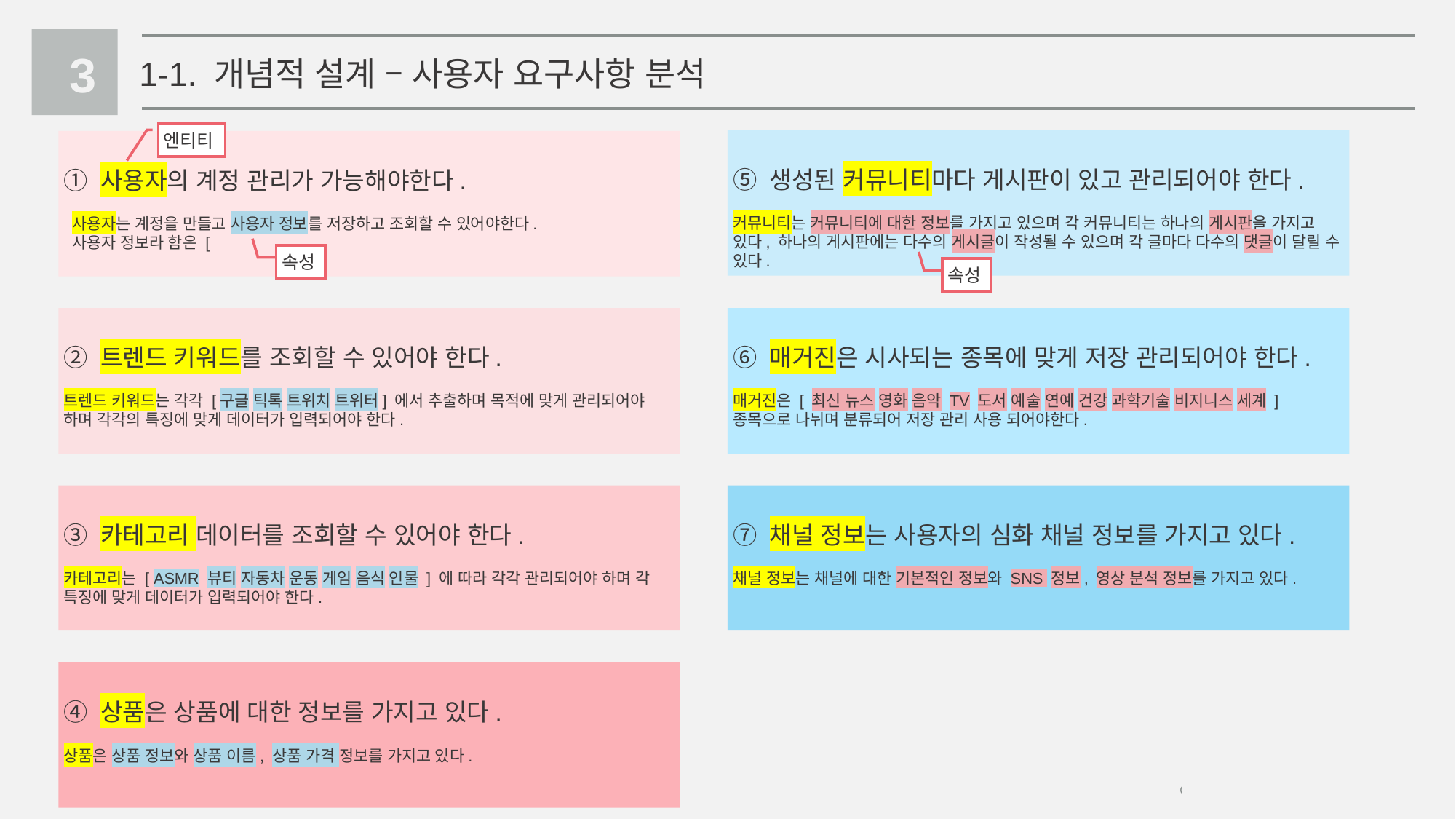

3
1-1. 개념적 설계 – 사용자 요구사항 분석
엔티티

⑤ 생성된 커뮤니티마다 게시판이 있고 관리되어야 한다.

커뮤니티는 커뮤니티에 대한 정보를 가지고 있으며 각 커뮤니티는 하나의 게시판을 가지고 있다, 하나의 게시판에는 다수의 게시글이 작성될 수 있으며 각 글마다 다수의 댓글이 달릴 수 있다.

① 사용자의 계정 관리가 가능해야한다.

 사용자는 계정을 만들고 사용자 정보를 저장하고 조회할 수 있어야한다.
 사용자 정보라 함은 [

속성
속성

② 트렌드 키워드를 조회할 수 있어야 한다.

트렌드 키워드는 각각 [구글 틱톡 트위치 트위터] 에서 추출하며 목적에 맞게 관리되어야 하며 각각의 특징에 맞게 데이터가 입력되어야 한다.

⑥ 매거진은 시사되는 종목에 맞게 저장 관리되어야 한다.

매거진은 [ 최신 뉴스 영화 음악 TV 도서 예술 연예 건강 과학기술 비지니스 세계 ] 종목으로 나뉘며 분류되어 저장 관리 사용 되어야한다.

③ 카테고리 데이터를 조회할 수 있어야 한다.

카테고리는 [ ASMR 뷰티 자동차 운동 게임 음식 인물 ] 에 따라 각각 관리되어야 하며 각 특징에 맞게 데이터가 입력되어야 한다.

⑦ 채널 정보는 사용자의 심화 채널 정보를 가지고 있다.

채널 정보는 채널에 대한 기본적인 정보와 SNS 정보, 영상 분석 정보를 가지고 있다.

④ 상품은 상품에 대한 정보를 가지고 있다.

상품은 상품 정보와 상품 이름, 상품 가격 정보를 가지고 있다.